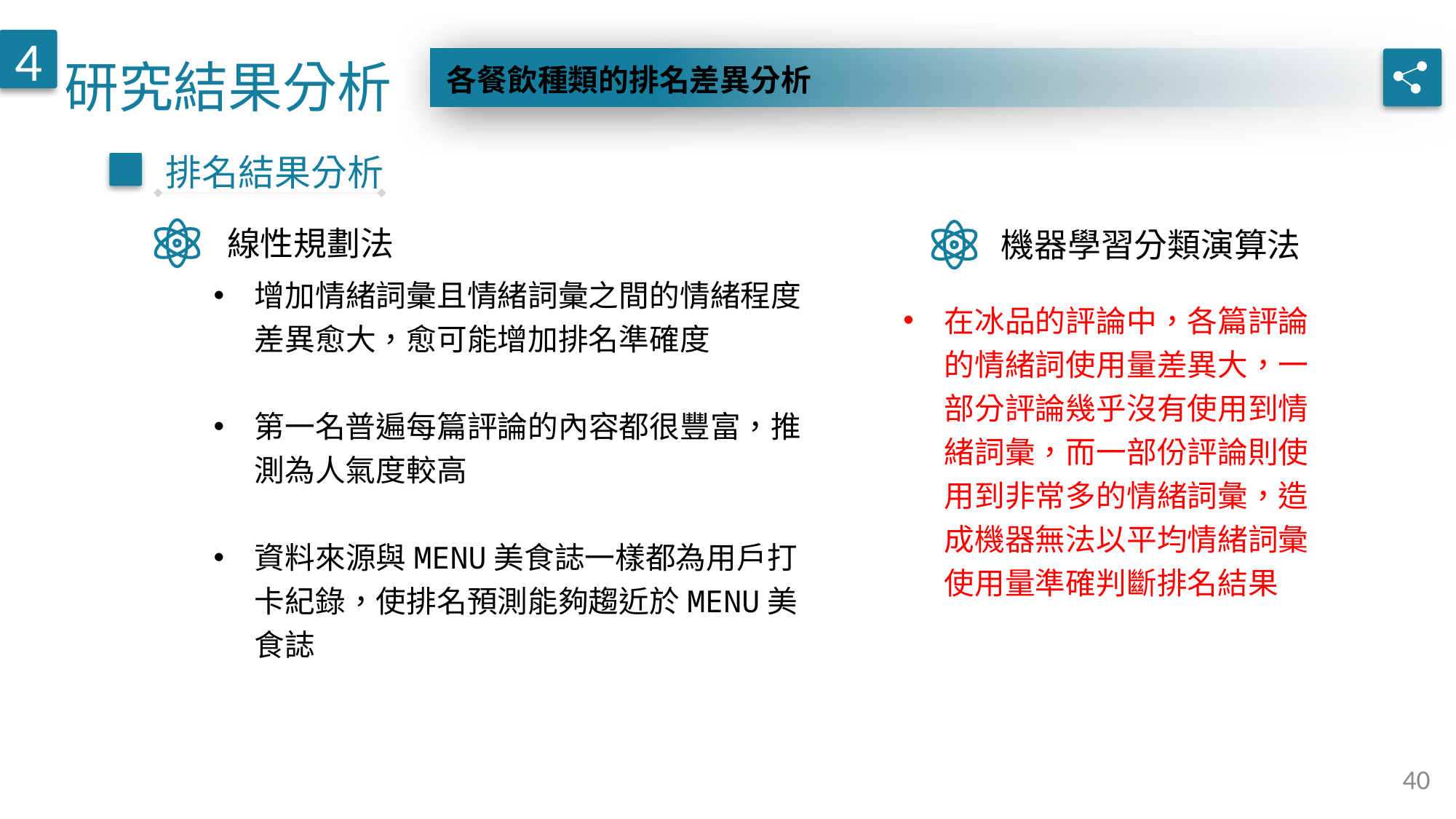

研究結果分析
4

各餐飲種類的排名差異分析

排名結果分析

線性規劃法

機器學習分類演算法

增加情緒詞彙且情緒詞彙之間的情緒程度差異愈大，愈可能增加排名準確度

第一名普遍每篇評論的內容都很豐富，推測為人氣度較高

資料來源與MENU美食誌一樣都為用戶打卡紀錄，使排名預測能夠趨近於MENU美食誌

在冰品的評論中，各篇評論的情緒詞使用量差異大，一部分評論幾乎沒有使用到情緒詞彙，而一部份評論則使用到非常多的情緒詞彙，造成機器無法以平均情緒詞彙使用量準確判斷排名結果
40